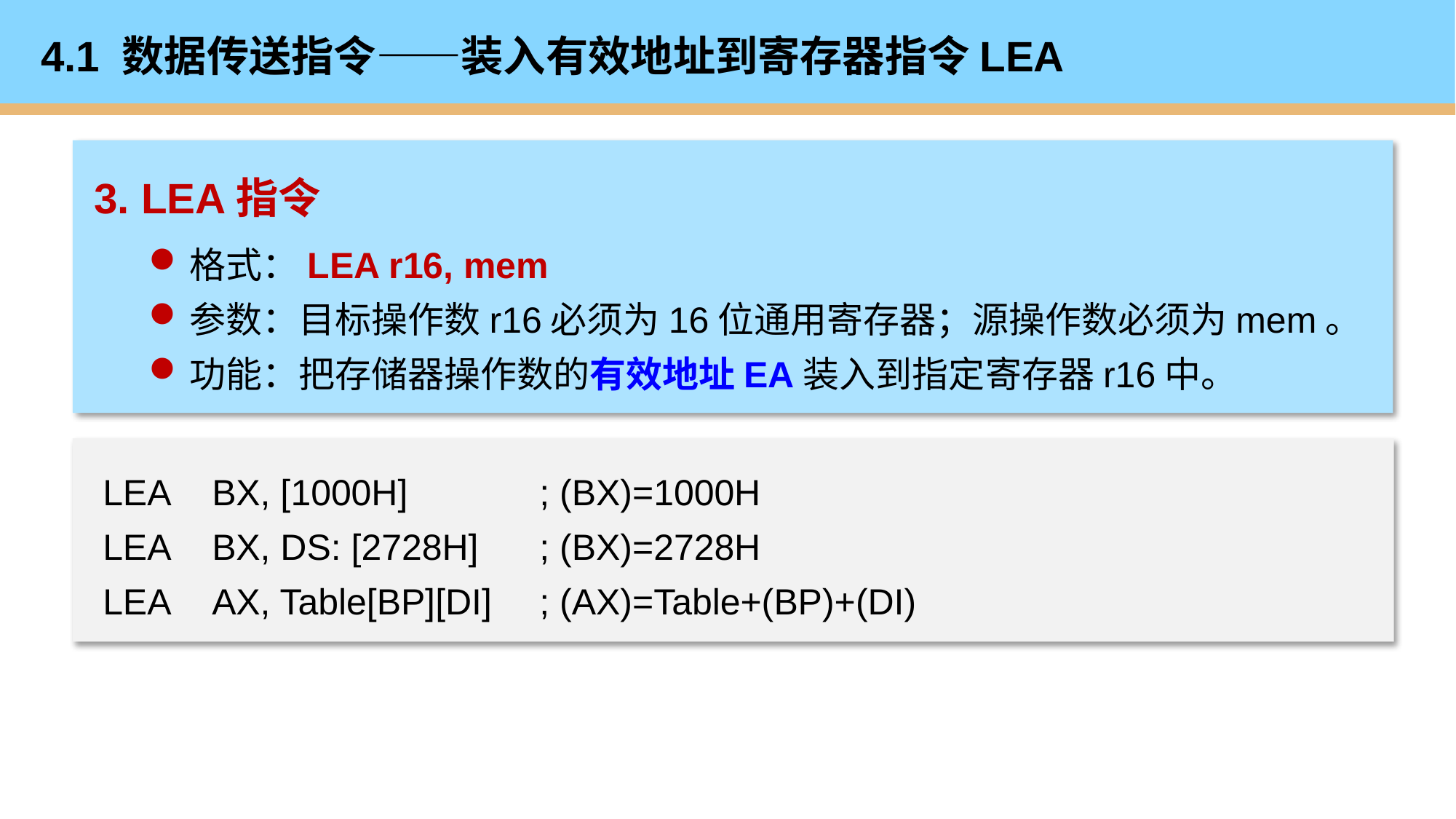

# 4.1 数据传送指令——装入有效地址到寄存器指令LEA
3. LEA指令
格式：LEA r16, mem
参数：目标操作数r16必须为16位通用寄存器；源操作数必须为mem。
功能：把存储器操作数的有效地址EA装入到指定寄存器r16中。
LEA  	BX, [1000H]   	; (BX)=1000H
LEA	BX, DS: [2728H]  	; (BX)=2728H
LEA	AX, Table[BP][DI]	; (AX)=Table+(BP)+(DI)
72